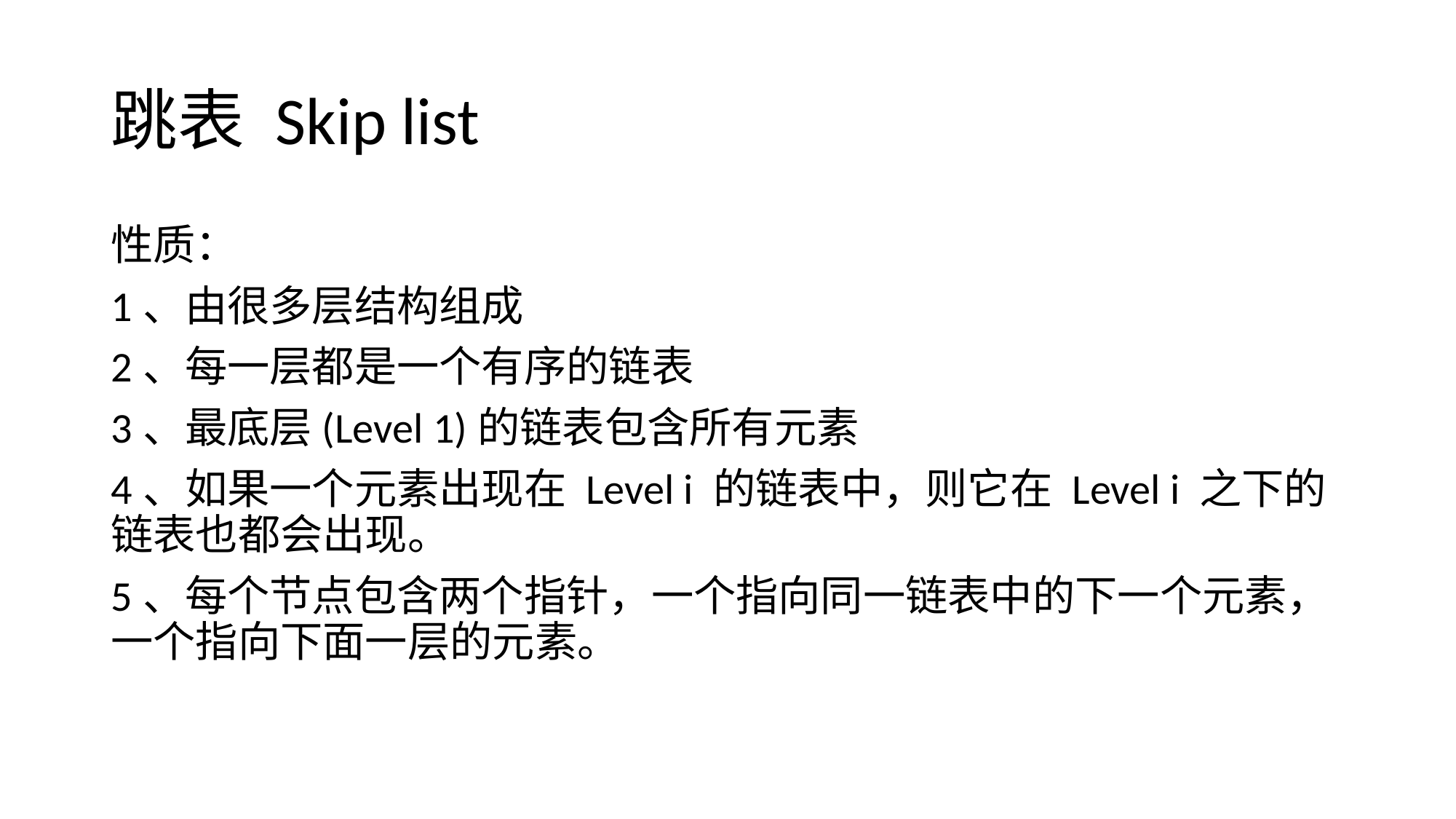

# 跳表 Skip list
性质：
1、由很多层结构组成
2、每一层都是一个有序的链表
3、最底层(Level 1)的链表包含所有元素
4、如果一个元素出现在 Level i 的链表中，则它在 Level i 之下的链表也都会出现。
5、每个节点包含两个指针，一个指向同一链表中的下一个元素，一个指向下面一层的元素。